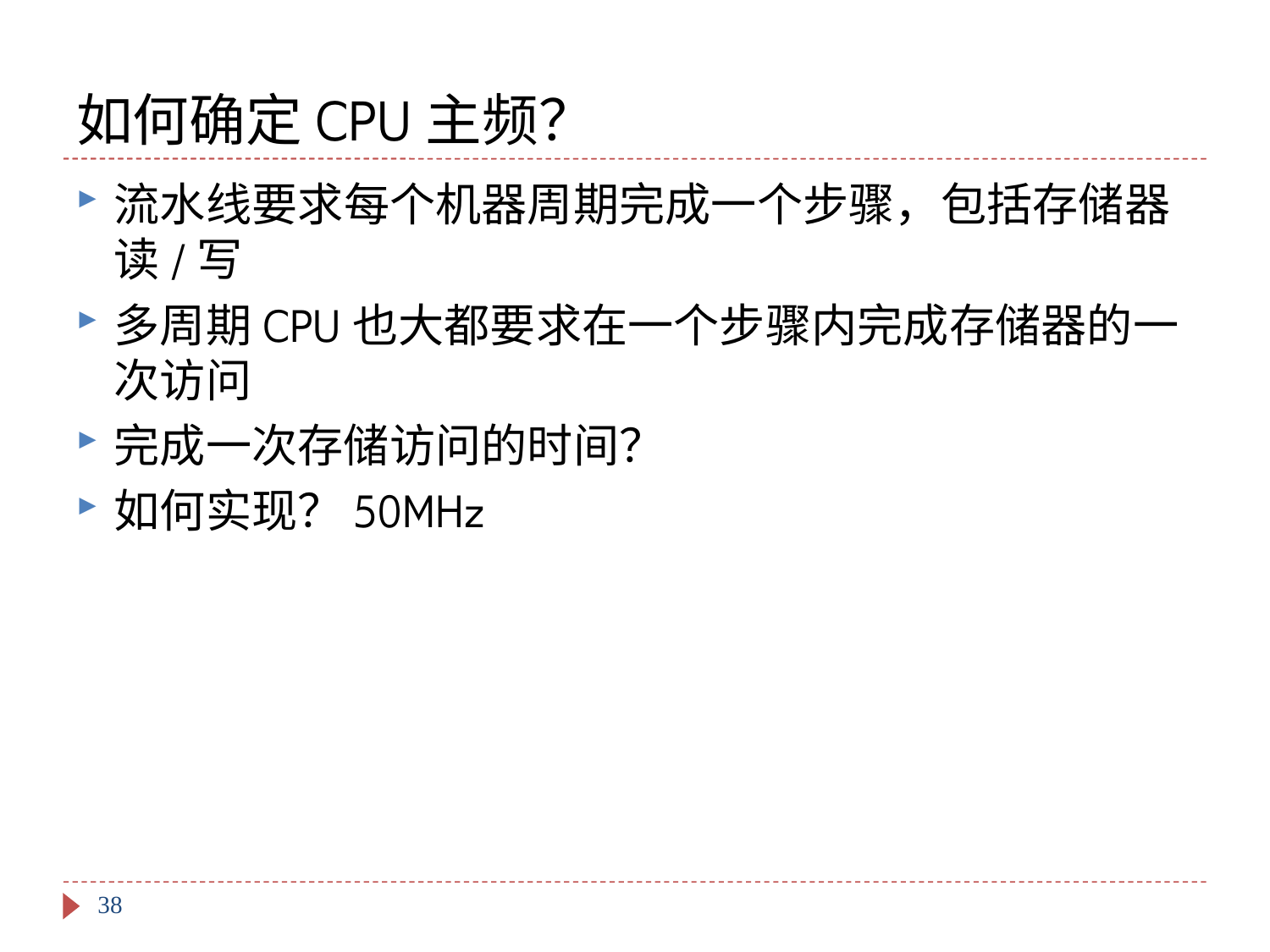

# 如何确定CPU主频？
流水线要求每个机器周期完成一个步骤，包括存储器读/写
多周期CPU也大都要求在一个步骤内完成存储器的一次访问
完成一次存储访问的时间？
如何实现？50MHz

38